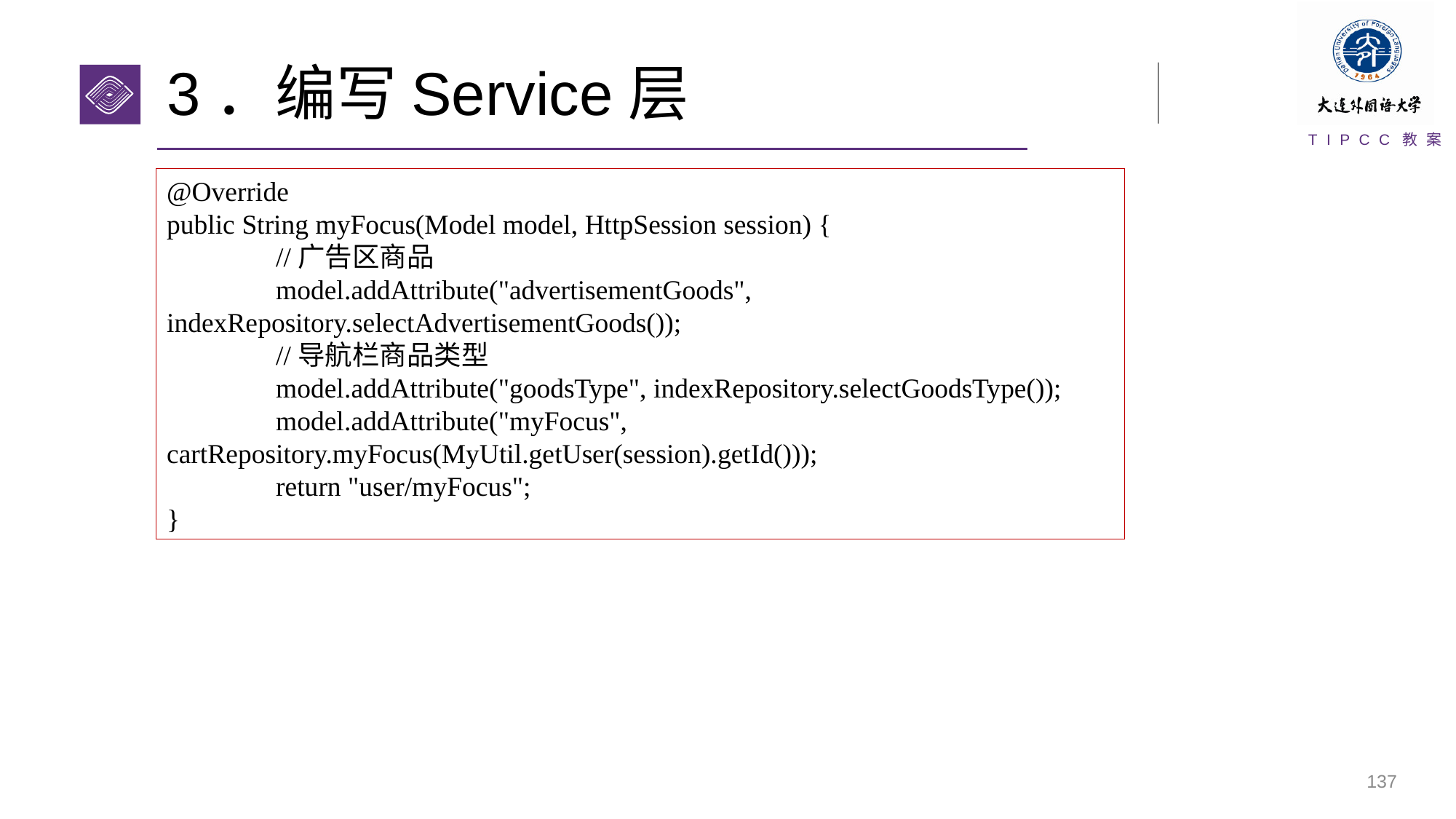

# 3．编写Service层
@Override
public String myFocus(Model model, HttpSession session) {
	//广告区商品
	model.addAttribute("advertisementGoods", 	indexRepository.selectAdvertisementGoods());
	//导航栏商品类型
	model.addAttribute("goodsType", indexRepository.selectGoodsType());
	model.addAttribute("myFocus", 	cartRepository.myFocus(MyUtil.getUser(session).getId()));
	return "user/myFocus";
}
137